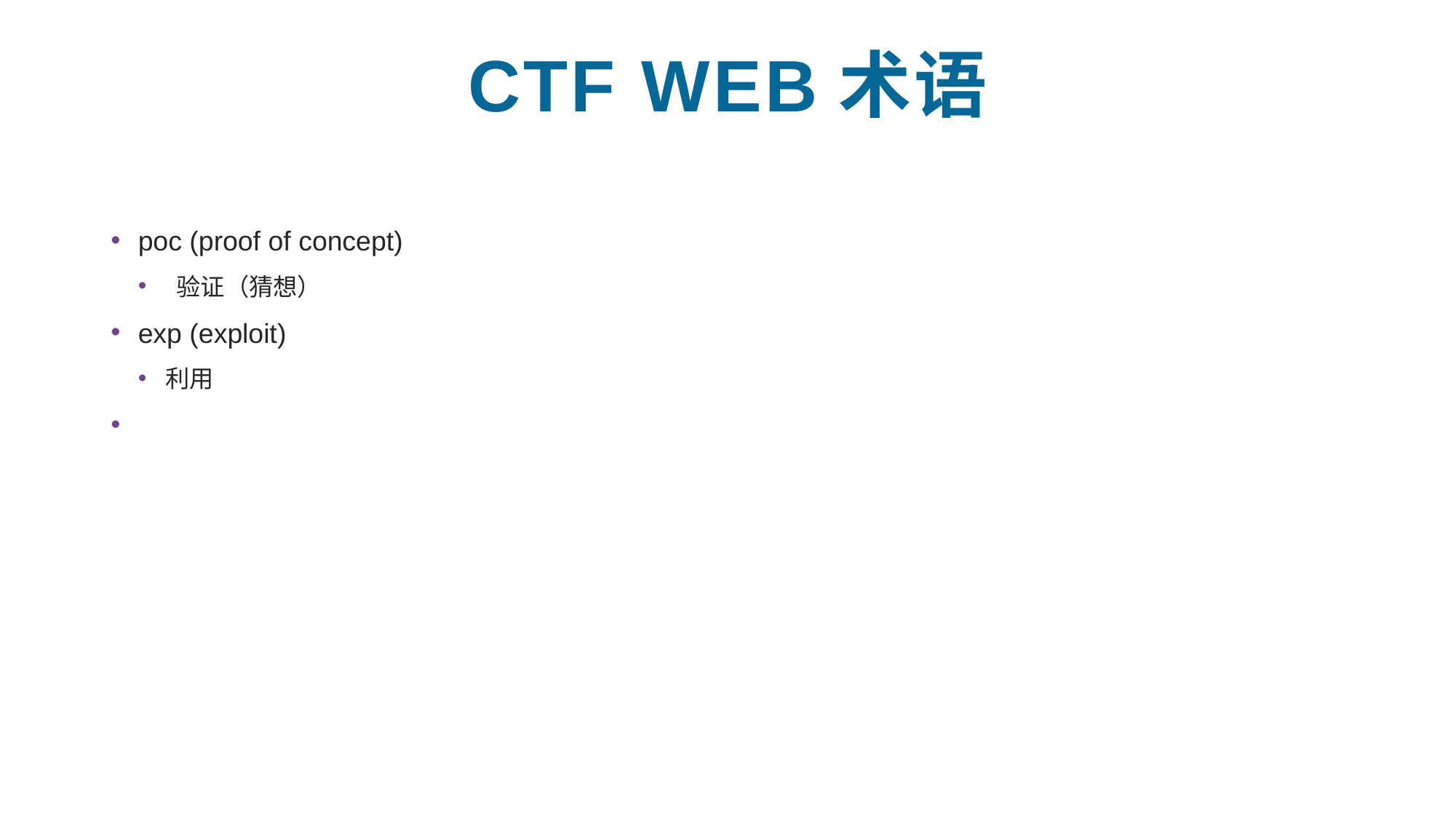

# CTF WEB术语

poc (proof of concept)
 验证（猜想）
exp (exploit)
利用